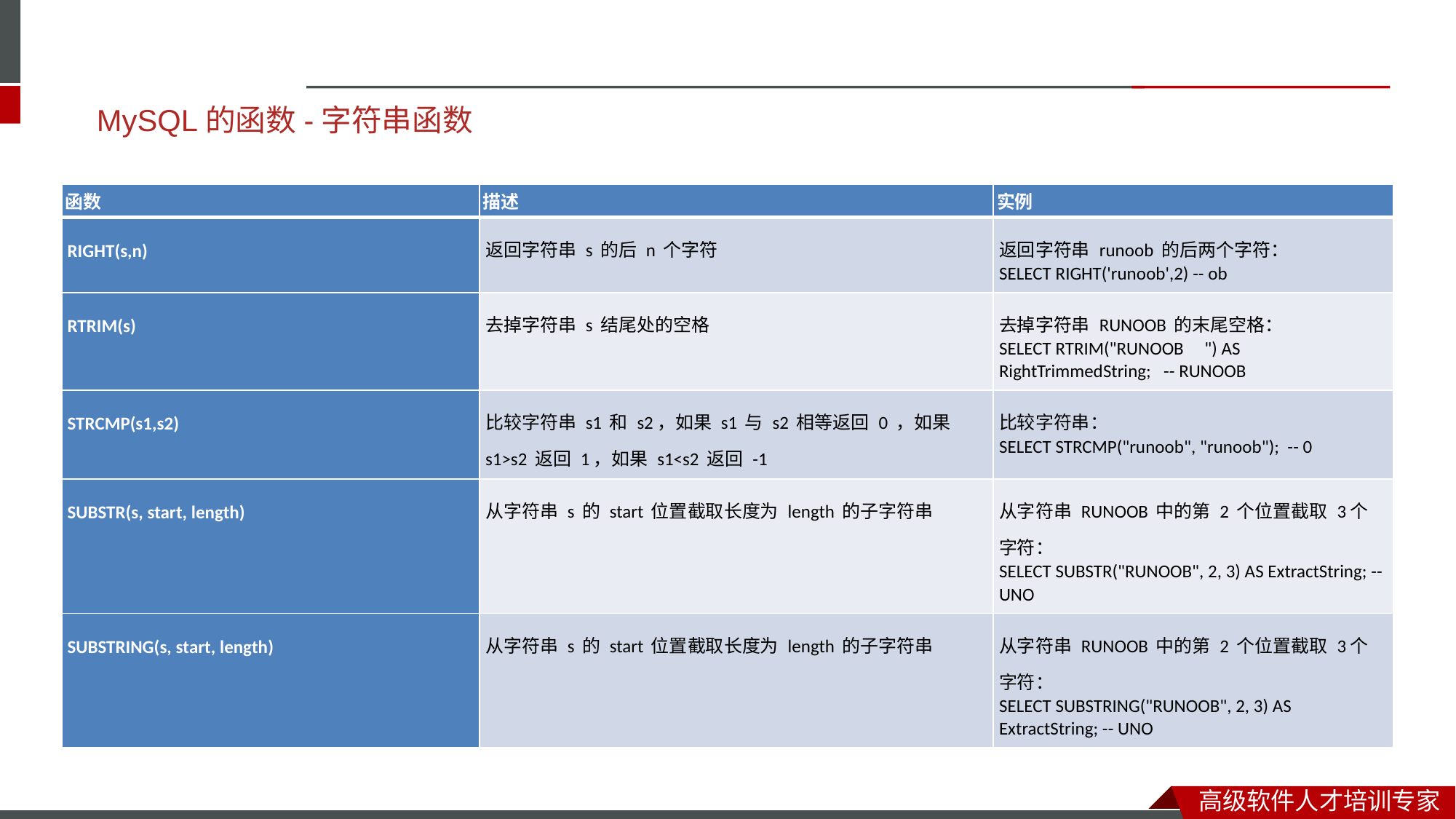

MySQL的函数-字符串函数
| 函数 | 描述 | 实例 |
| --- | --- | --- |
| RIGHT(s,n) | 返回字符串 s 的后 n 个字符 | 返回字符串 runoob 的后两个字符： SELECT RIGHT('runoob',2) -- ob |
| RTRIM(s) | 去掉字符串 s 结尾处的空格 | 去掉字符串 RUNOOB 的末尾空格： SELECT RTRIM("RUNOOB ") AS RightTrimmedString; -- RUNOOB |
| STRCMP(s1,s2) | 比较字符串 s1 和 s2，如果 s1 与 s2 相等返回 0 ，如果 s1>s2 返回 1，如果 s1<s2 返回 -1 | 比较字符串： SELECT STRCMP("runoob", "runoob"); -- 0 |
| SUBSTR(s, start, length) | 从字符串 s 的 start 位置截取长度为 length 的子字符串 | 从字符串 RUNOOB 中的第 2 个位置截取 3个 字符： SELECT SUBSTR("RUNOOB", 2, 3) AS ExtractString; -- UNO |
| SUBSTRING(s, start, length) | 从字符串 s 的 start 位置截取长度为 length 的子字符串 | 从字符串 RUNOOB 中的第 2 个位置截取 3个 字符： SELECT SUBSTRING("RUNOOB", 2, 3) AS ExtractString; -- UNO |